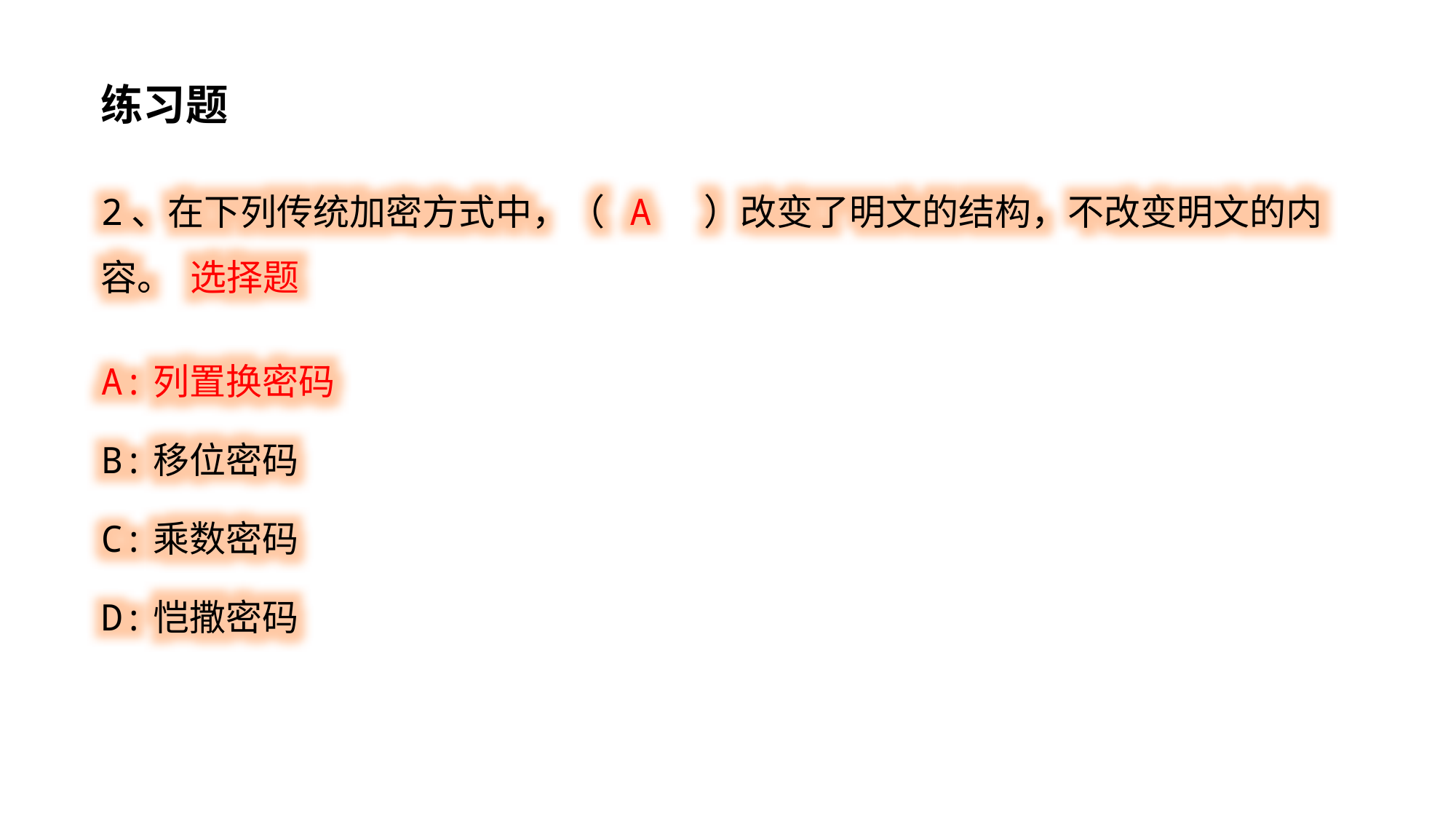

练习题
2、在下列传统加密方式中，（  A  ）改变了明文的结构，不改变明文的内容。  选择题

A:列置换密码

B:移位密码

C:乘数密码

D:恺撒密码